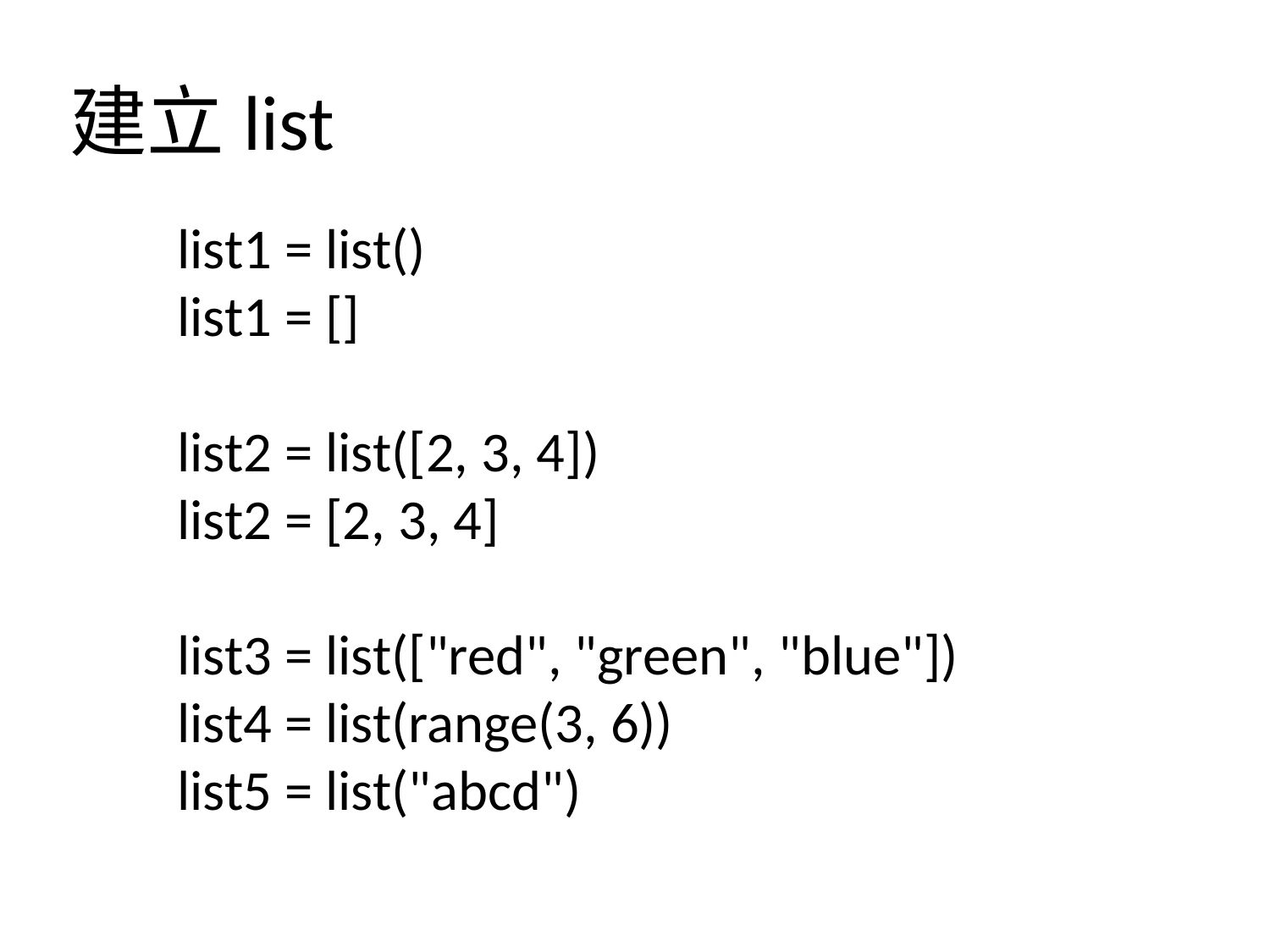

建立list
list1 = list()
list1 = []

list2 = list([2, 3, 4])
list2 = [2, 3, 4]

list3 = list(["red", "green", "blue"])
list4 = list(range(3, 6))
list5 = list("abcd")